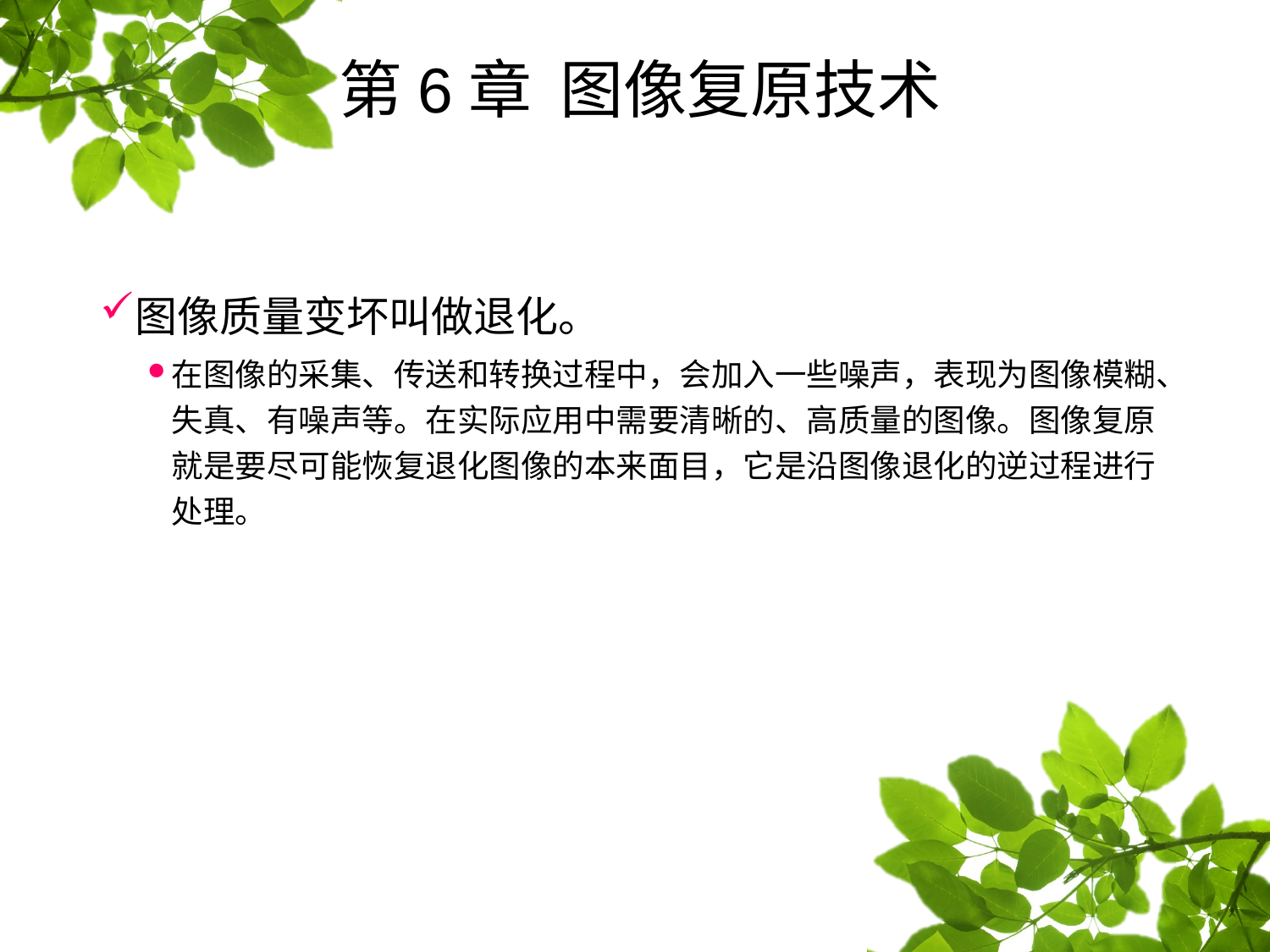

# 第6章  图像复原技术
图像质量变坏叫做退化。
在图像的采集、传送和转换过程中，会加入一些噪声，表现为图像模糊、失真、有噪声等。在实际应用中需要清晰的、高质量的图像。图像复原就是要尽可能恢复退化图像的本来面目，它是沿图像退化的逆过程进行处理。